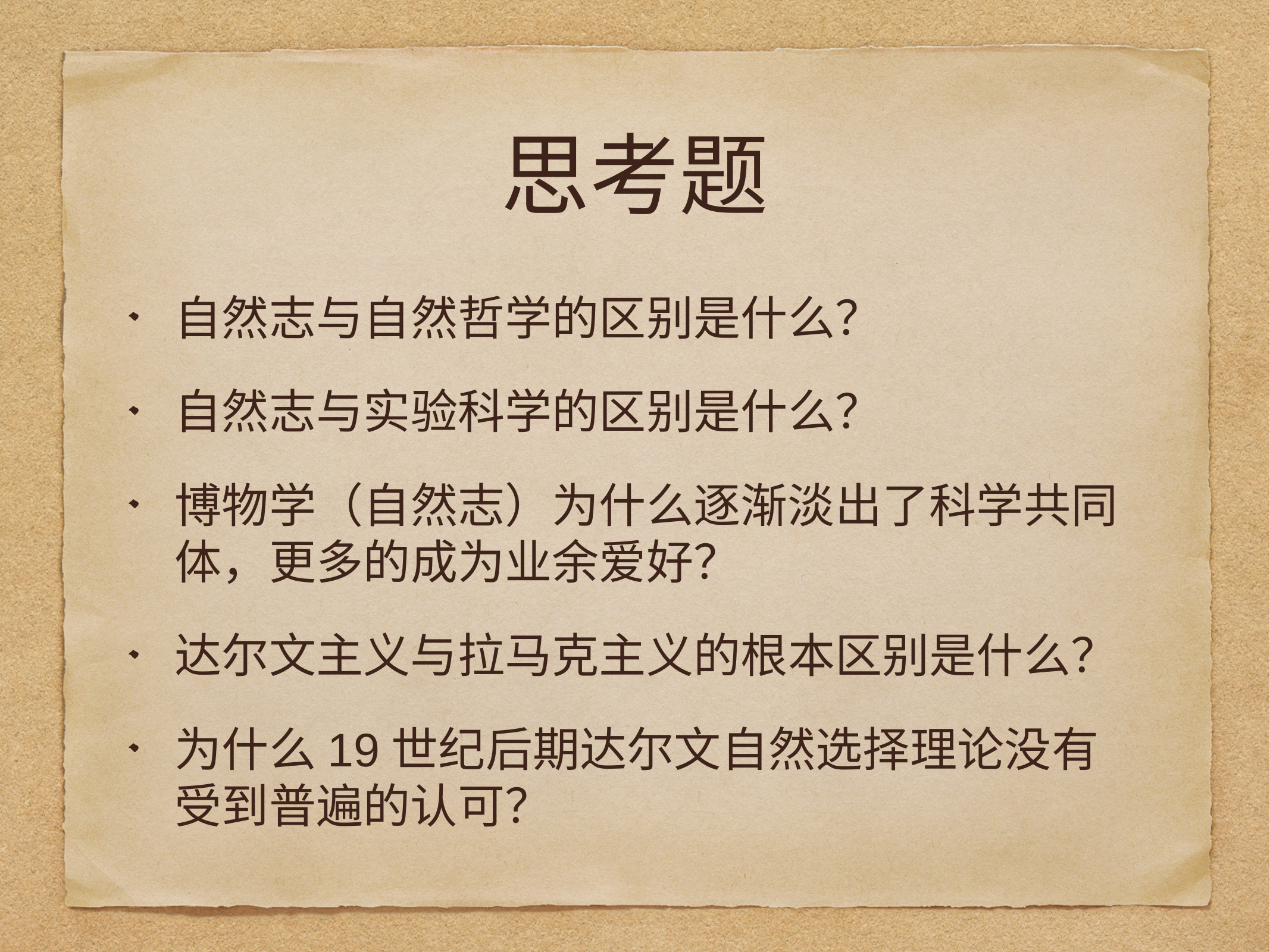

# 思考题
自然志与自然哲学的区别是什么？
自然志与实验科学的区别是什么？
博物学（自然志）为什么逐渐淡出了科学共同体，更多的成为业余爱好？
达尔文主义与拉马克主义的根本区别是什么？
为什么19世纪后期达尔文自然选择理论没有受到普遍的认可？